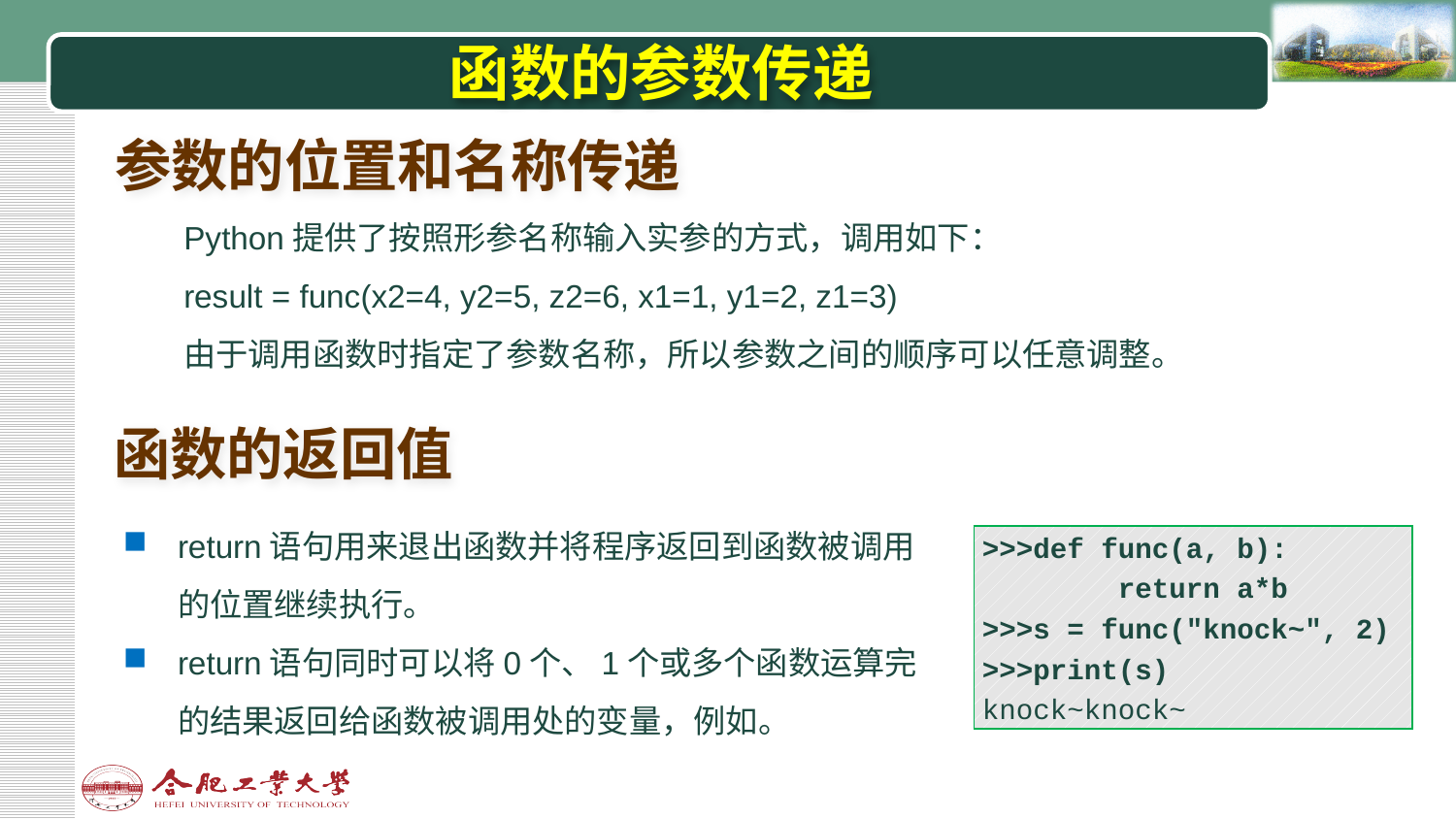

# 函数的参数传递
参数的位置和名称传递
Python提供了按照形参名称输入实参的方式，调用如下：
result = func(x2=4, y2=5, z2=6, x1=1, y1=2, z1=3)
由于调用函数时指定了参数名称，所以参数之间的顺序可以任意调整。
函数的返回值
return语句用来退出函数并将程序返回到函数被调用的位置继续执行。
return语句同时可以将0个、1个或多个函数运算完的结果返回给函数被调用处的变量，例如。
| >>>def func(a, b): return a\*b >>>s = func("knock~", 2) >>>print(s) knock~knock~ |
| --- |